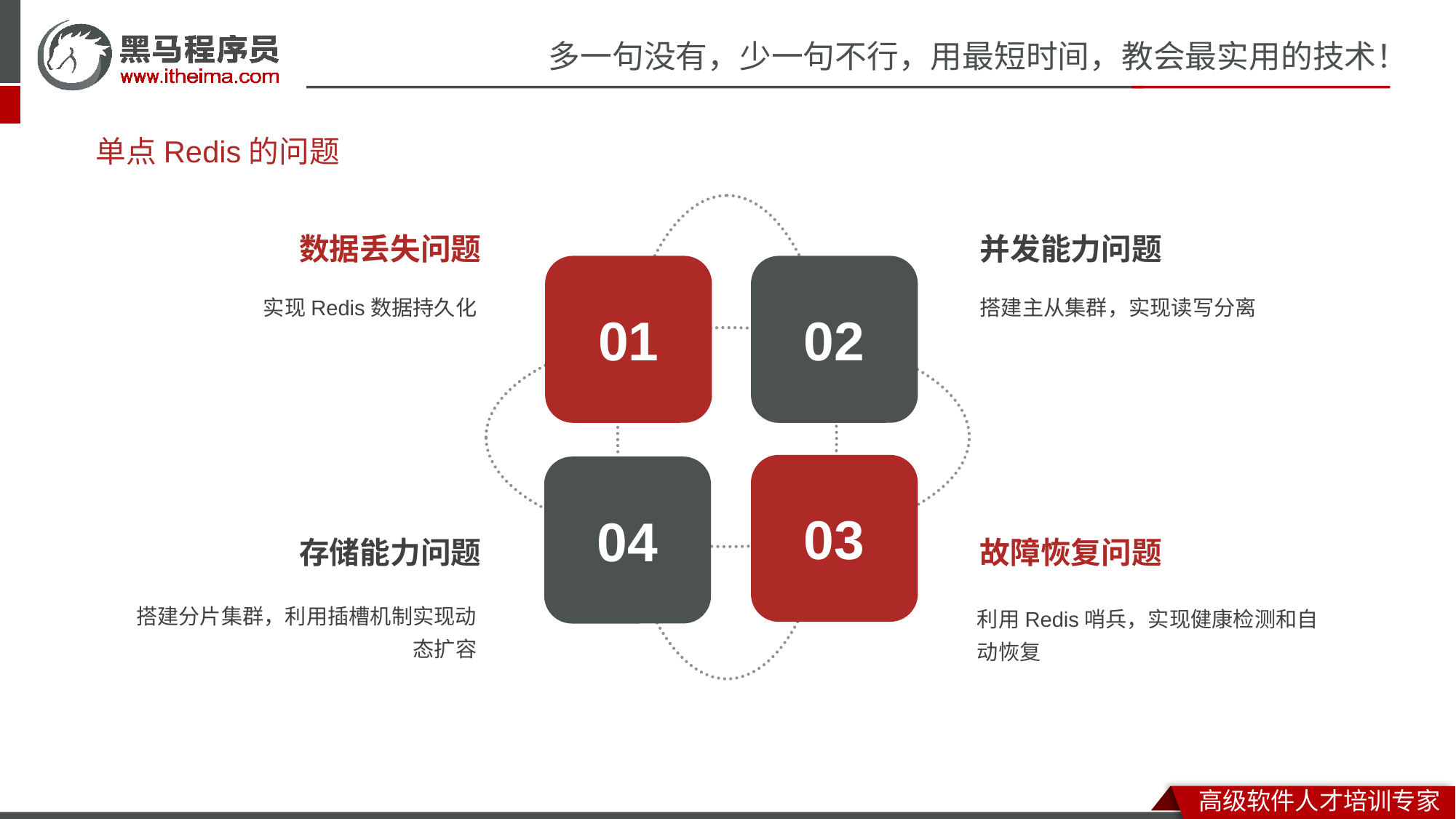

# 单点Redis的问题
数据丢失问题
并发能力问题

01

02
实现Redis数据持久化
搭建主从集群，实现读写分离

03

04
存储能力问题
故障恢复问题
搭建分片集群，利用插槽机制实现动态扩容
利用Redis哨兵，实现健康检测和自动恢复